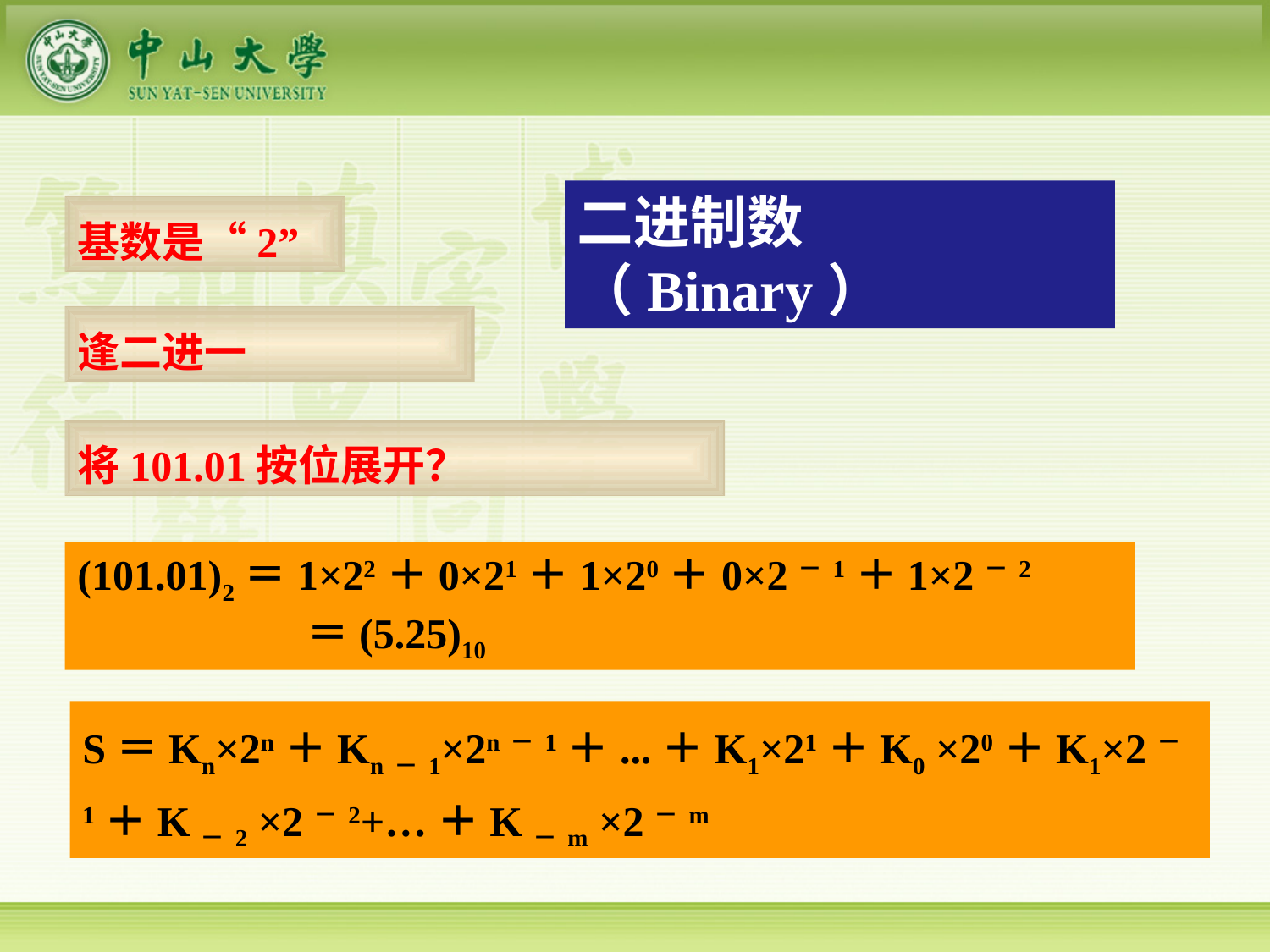

二进制数（Binary）
基数是“2”
逢二进一
将101.01按位展开？
(101.01)2＝1×22＋0×21＋1×20＋0×2－1＋1×2－2
                       ＝(5.25)10
S＝Kn×2n＋Kn－1×2n－1＋...＋K1×21＋K0 ×20＋K1×2－1＋K－2 ×2－2+…＋K－m ×2－m

47